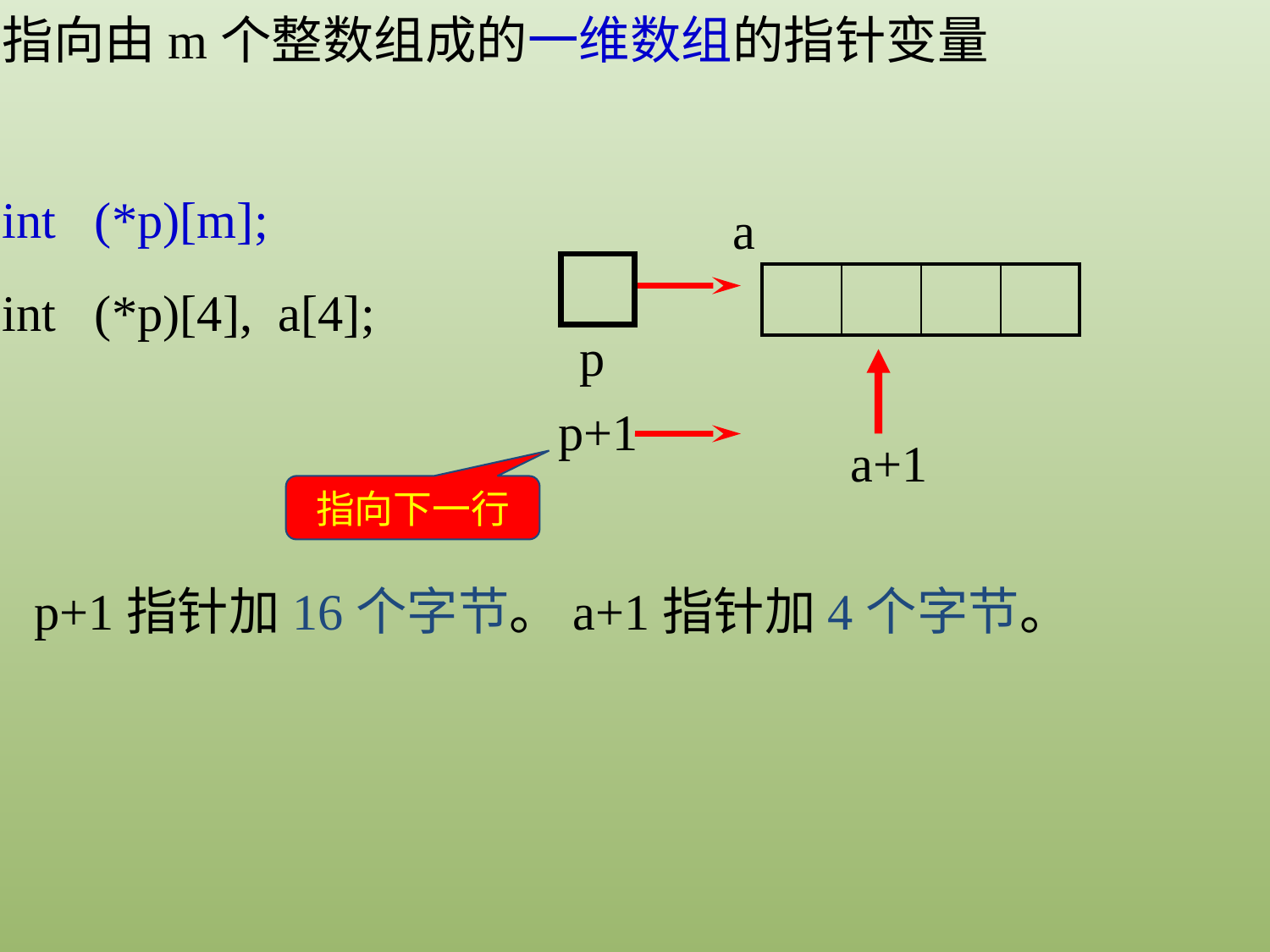

指向由m个整数组成的一维数组的指针变量
int   (*p)[m];
int   (*p)[4],  a[4];
a

p
|  |  |  |  |
| --- | --- | --- | --- |

p+1
a+1

指向下一行
p+1指针加16个字节。a+1指针加4个字节。
468